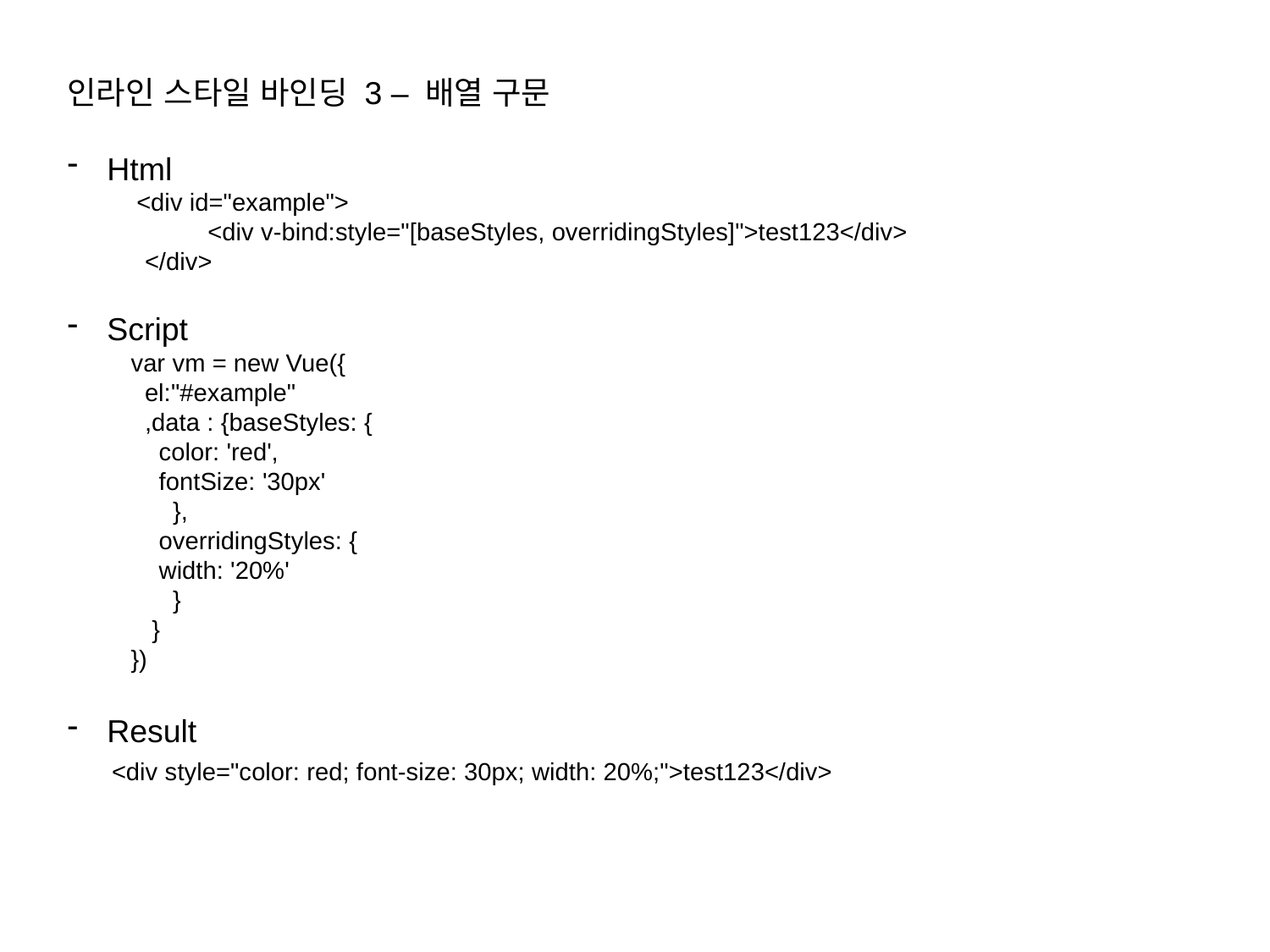

인라인 스타일 바인딩 3 – 배열 구문

Html
 <div id="example">
           <div v-bind:style="[baseStyles, overridingStyles]">test123</div>
  </div>

Script
var vm = new Vue({
  el:"#example"
  ,data : {baseStyles: {
    color: 'red',
    fontSize: '30px'
      },
    overridingStyles: {
    width: '20%'
      }
   }
})

Result
     <div style="color: red; font-size: 30px; width: 20%;">test123</div>